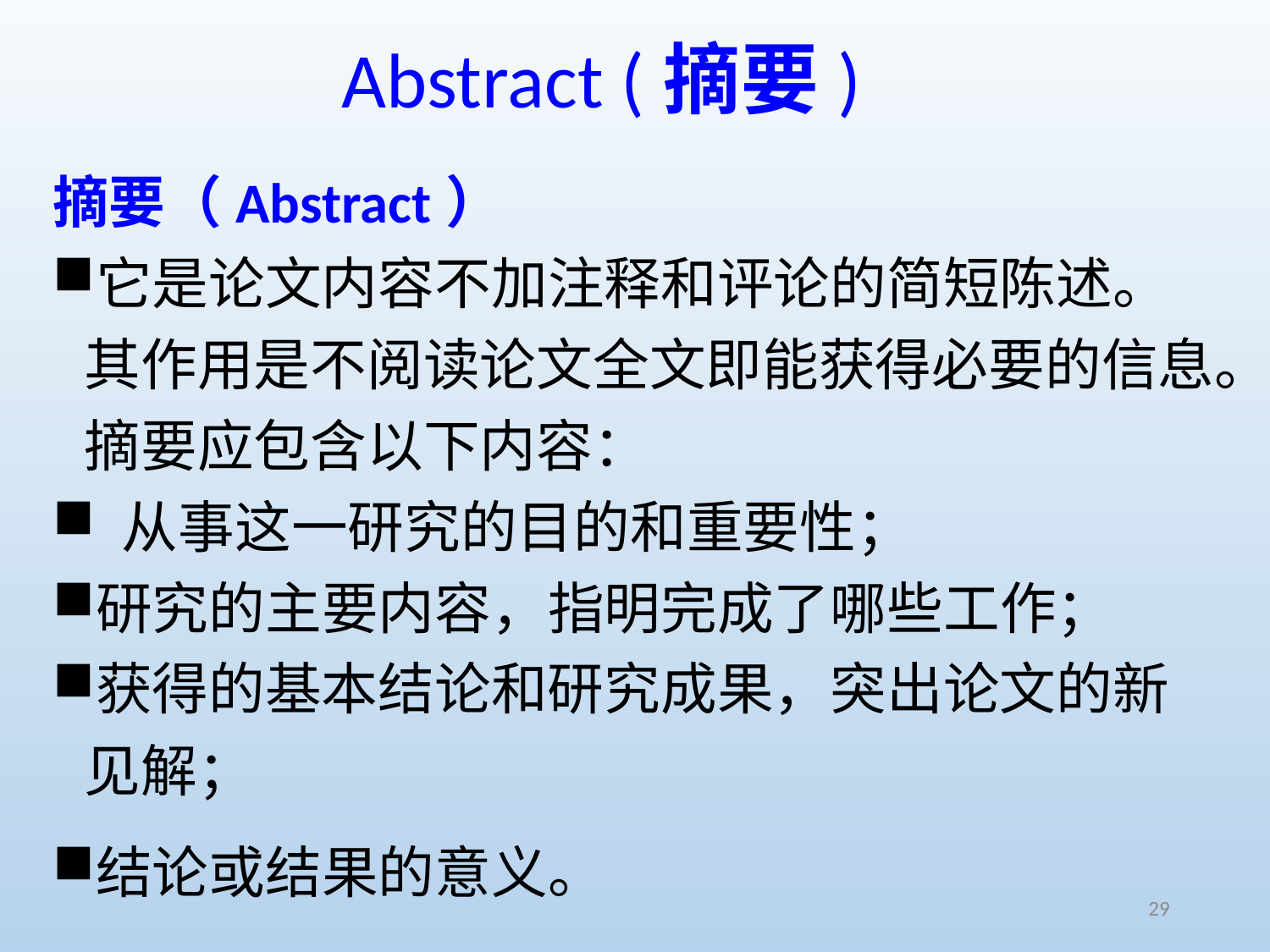

# Abstract (摘要)
摘要（Abstract）
它是论文内容不加注释和评论的简短陈述。其作用是不阅读论文全文即能获得必要的信息。摘要应包含以下内容：
 从事这一研究的目的和重要性；
研究的主要内容，指明完成了哪些工作；
获得的基本结论和研究成果，突出论文的新见解；
结论或结果的意义。
29